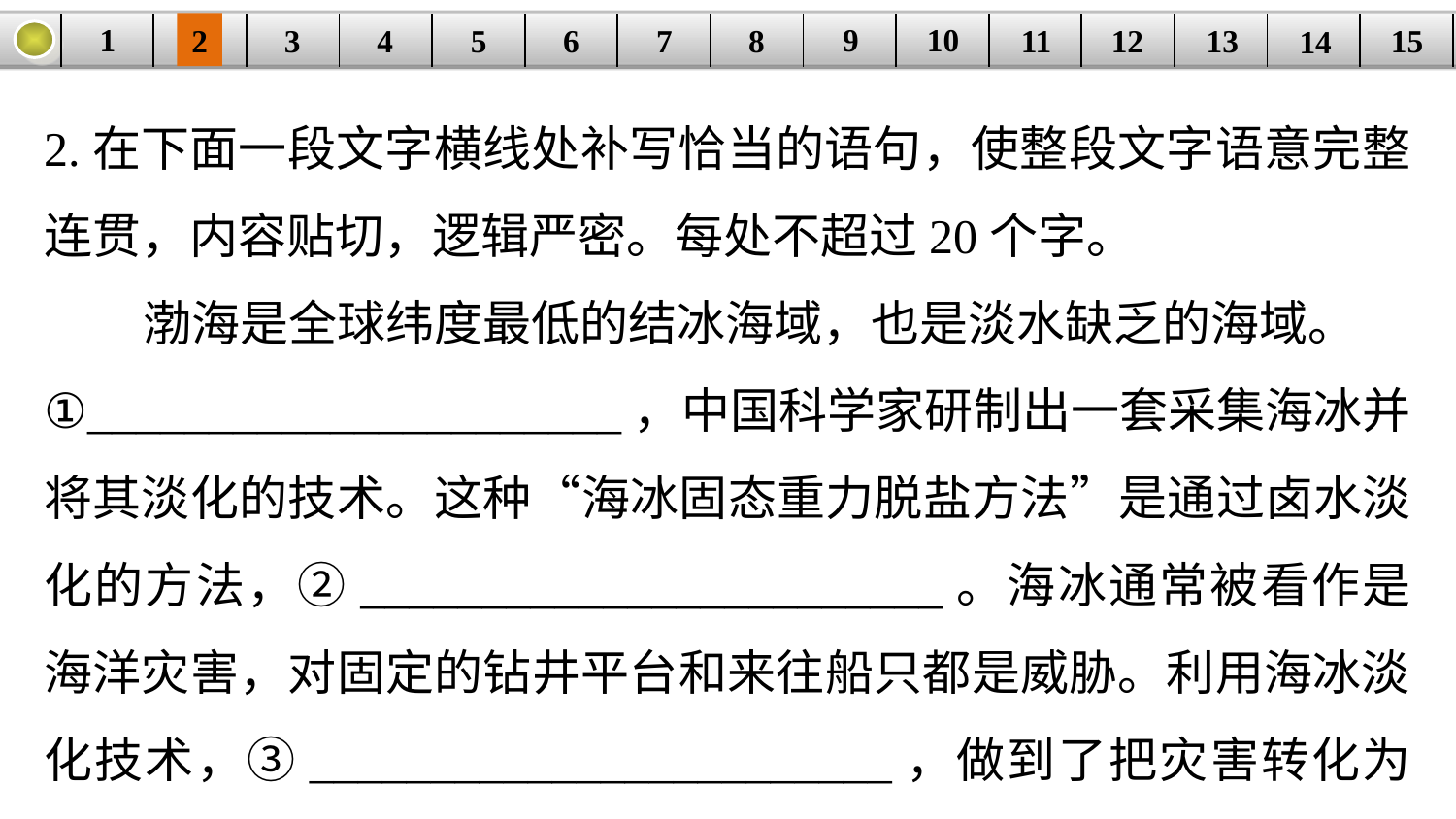

9
10
1
3
4
5
6
8
11
2
12
15
|  |  |  |  |  |  |  |  |  |  |  |  |  |  |  |
| --- | --- | --- | --- | --- | --- | --- | --- | --- | --- | --- | --- | --- | --- | --- |
7
13
14

2.在下面一段文字横线处补写恰当的语句，使整段文字语意完整连贯，内容贴切，逻辑严密。每处不超过20个字。
        渤海是全球纬度最低的结冰海域，也是淡水缺乏的海域。
①______________________，中国科学家研制出一套采集海冰并将其淡化的技术。这种“海冰固态重力脱盐方法”是通过卤水淡化的方法，②________________________。海冰通常被看作是海洋灾害，对固定的钻井平台和来往船只都是威胁。利用海冰淡化技术，③________________________，做到了把灾害转化为资源。